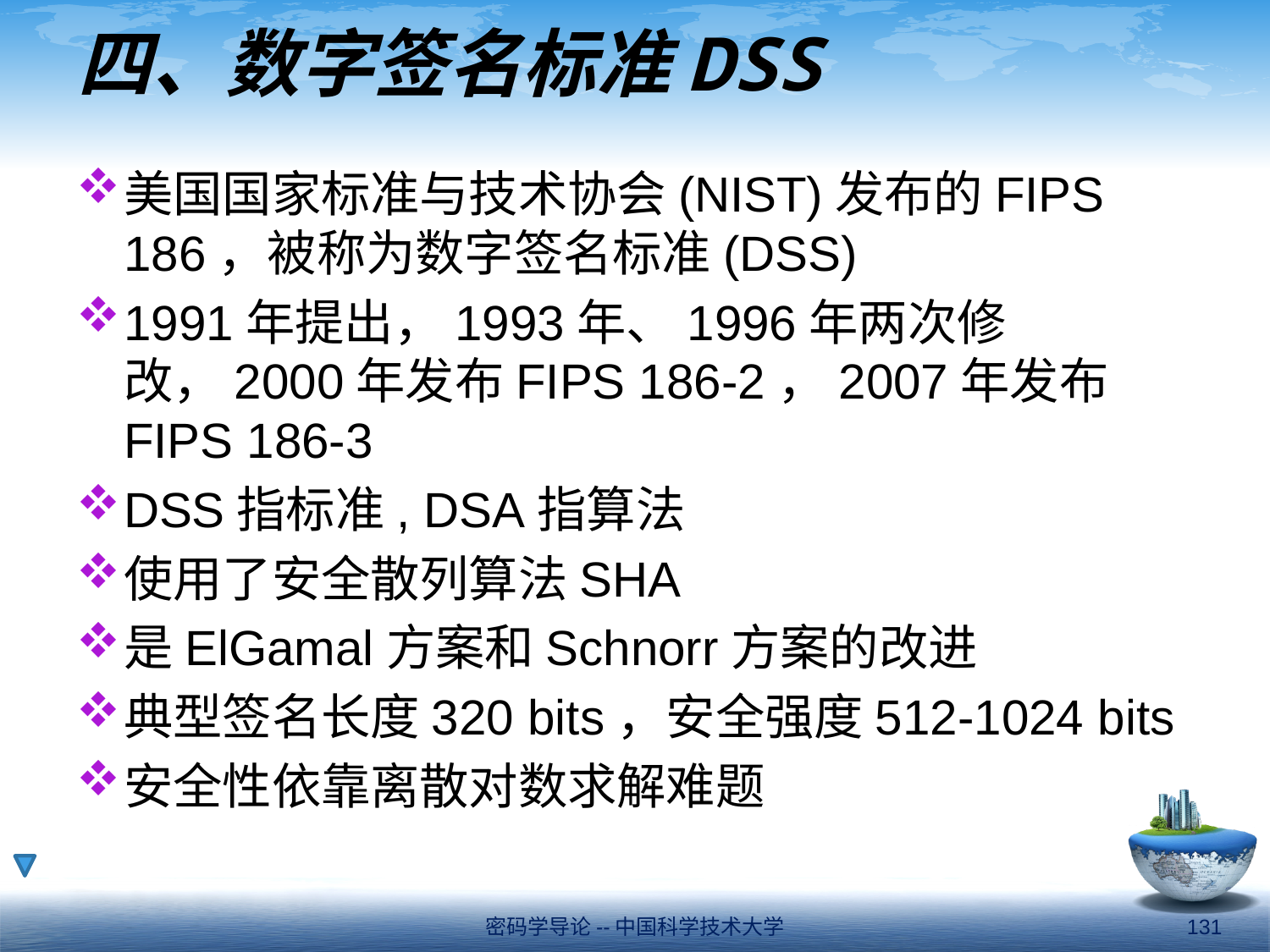

# 四、数字签名标准DSS
美国国家标准与技术协会(NIST)发布的FIPS 186，被称为数字签名标准(DSS)
1991年提出，1993年、1996年两次修改，2000年发布FIPS 186-2，2007年发布FIPS 186-3
DSS指标准, DSA指算法
使用了安全散列算法SHA
是ElGamal方案和Schnorr方案的改进
典型签名长度320 bits，安全强度512-1024 bits
安全性依靠离散对数求解难题

密码学导论--中国科学技术大学
131